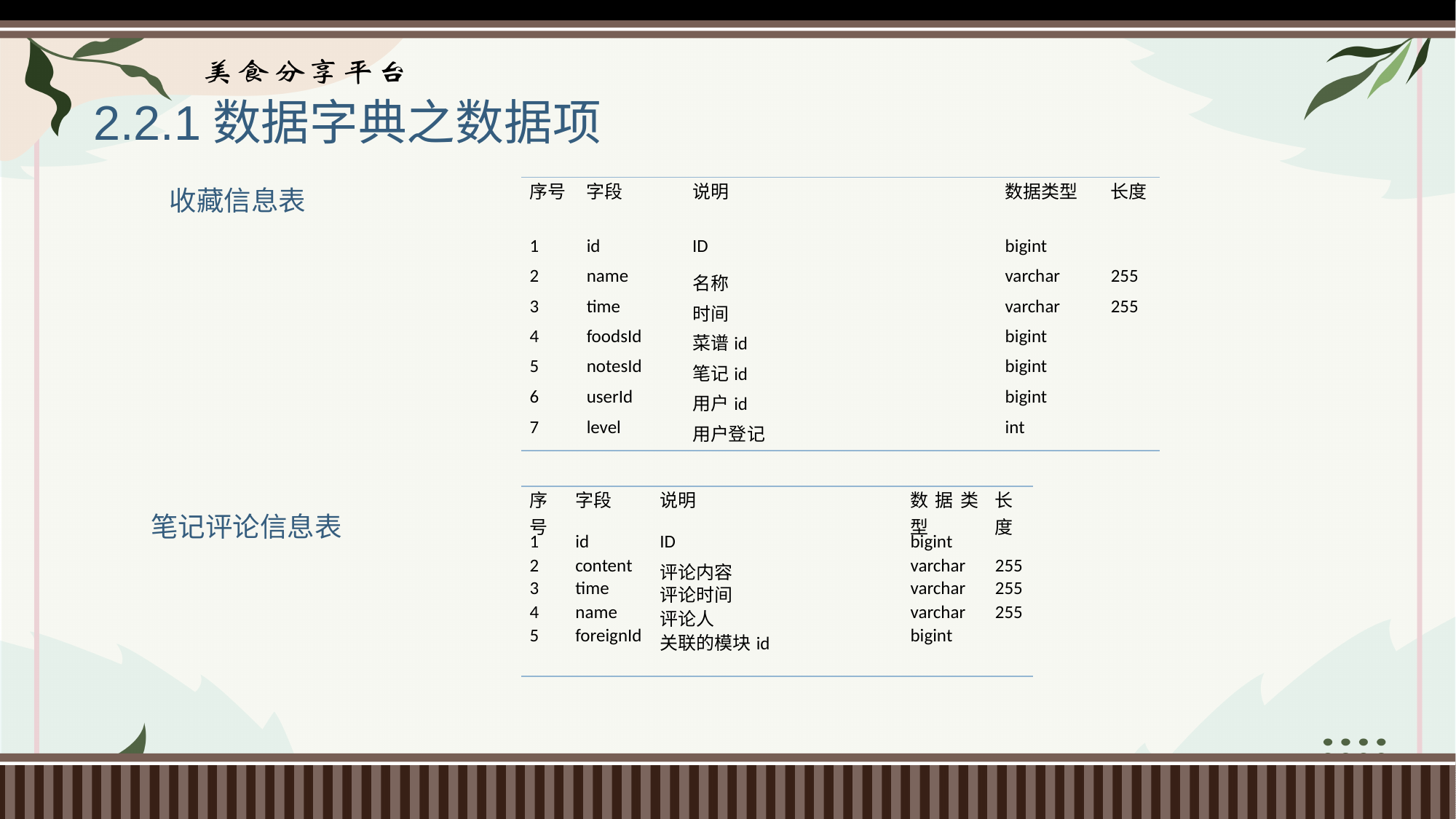

# 2.2.1数据字典之数据项
收藏信息表

| 序号 | 字段 | 说明 | 数据类型 | 长度 |
| --- | --- | --- | --- | --- |
| 1 | id | ID | bigint |  |
| 2 | name | 名称 | varchar | 255 |
| 3 | time | 时间 | varchar | 255 |
| 4 | foodsId | 菜谱id | bigint |  |
| 5 | notesId | 笔记id | bigint |  |
| 6 | userId | 用户id | bigint |  |
| 7 | level | 用户登记 | int |  |

| 序号 | 字段 | 说明 | 数据类型 | 长度 |
| --- | --- | --- | --- | --- |
| 1 | id | ID | bigint |  |
| 2 | content | 评论内容 | varchar | 255 |
| 3 | time | 评论时间 | varchar | 255 |
| 4 | name | 评论人 | varchar | 255 |
| 5 | foreignId | 关联的模块id | bigint |  |
笔记评论信息表